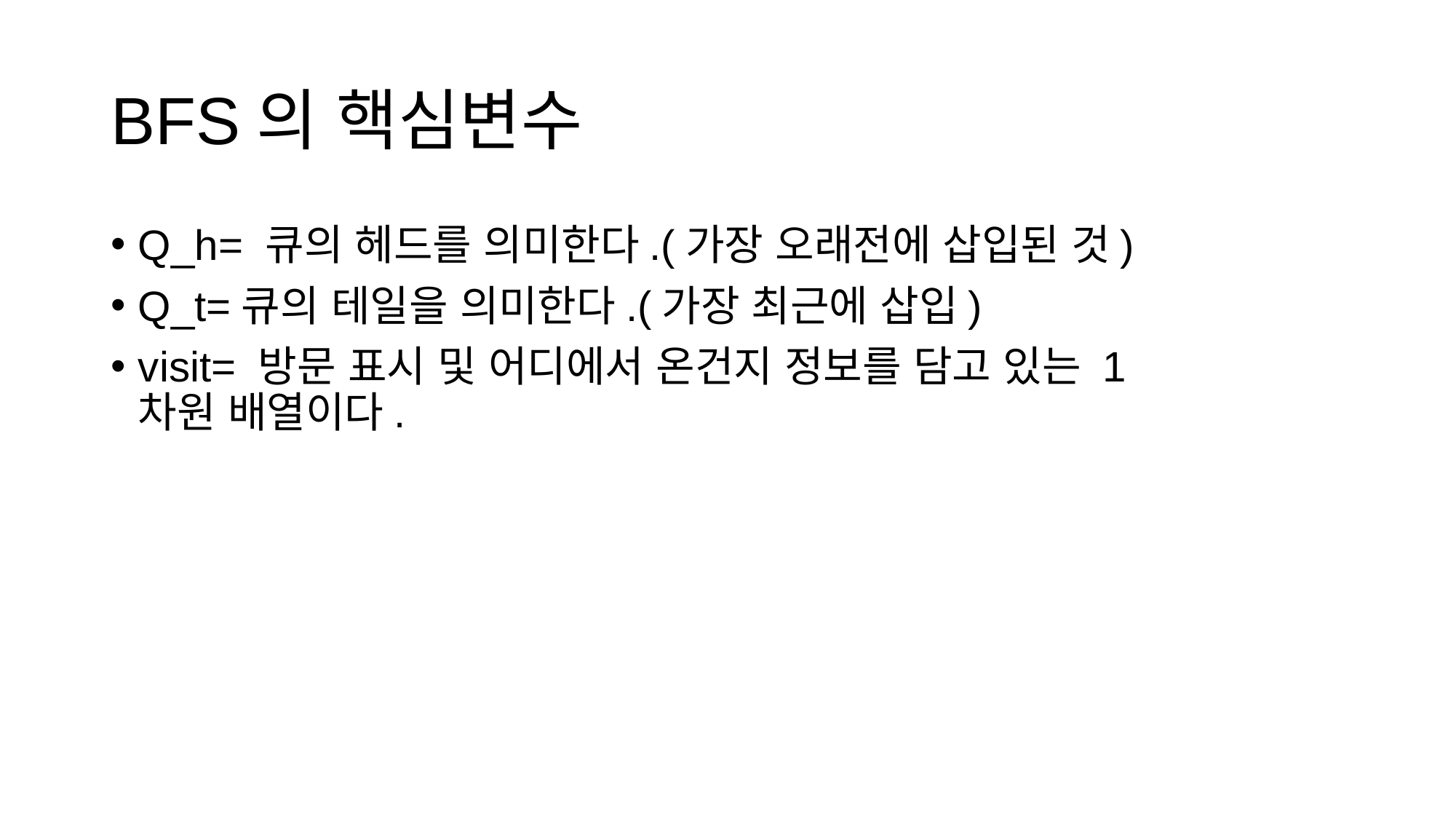

# BFS의 핵심변수
Q_h= 큐의 헤드를 의미한다.(가장 오래전에 삽입된 것)
Q_t=큐의 테일을 의미한다.(가장 최근에 삽입)
visit= 방문 표시 및 어디에서 온건지 정보를 담고 있는 1차원 배열이다.